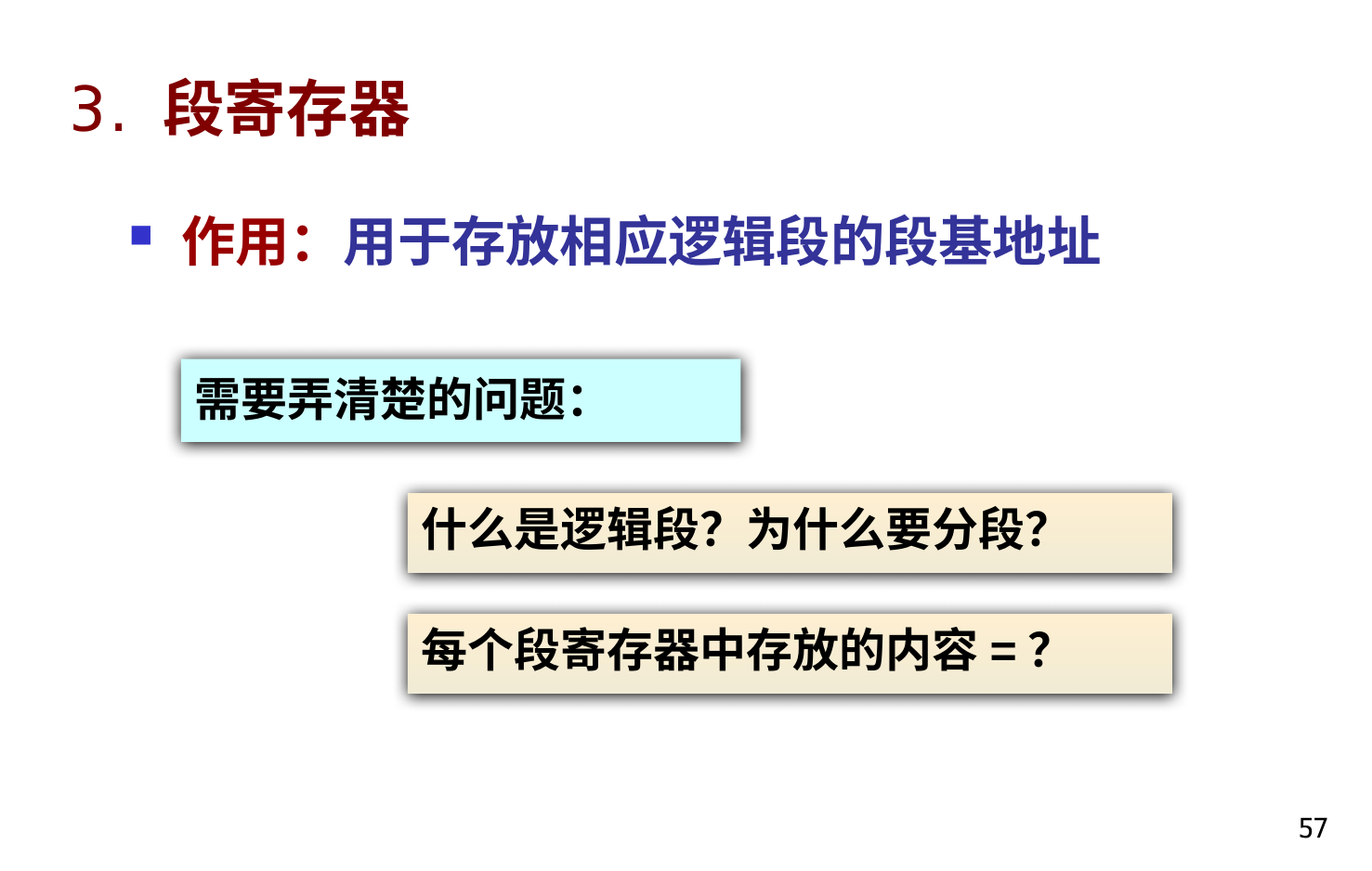

# 3. 段寄存器
作用：用于存放相应逻辑段的段基地址
需要弄清楚的问题：
什么是逻辑段？为什么要分段？
每个段寄存器中存放的内容=？
57